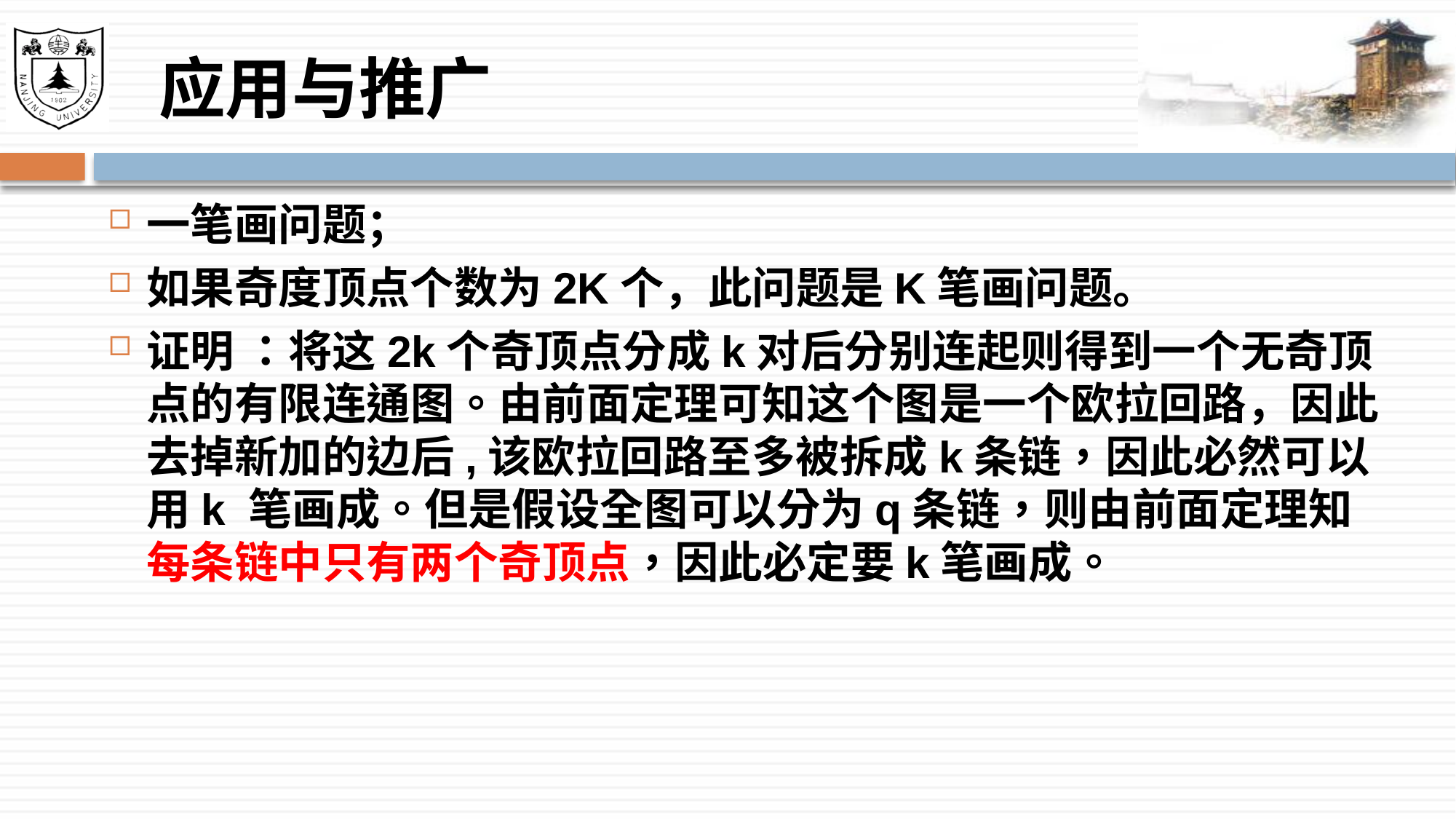

# 应用与推广
一笔画问题；
如果奇度顶点个数为2K个，此问题是K笔画问题。
证明 ：将这2k个奇顶点分成k对后分别连起则得到一个无奇顶点的有限连通图。由前面定理可知这个图是一个欧拉回路，因此去掉新加的边后,该欧拉回路至多被拆成k条链，因此必然可以用k 笔画成。但是假设全图可以分为q条链，则由前面定理知每条链中只有两个奇顶点，因此必定要k笔画成。